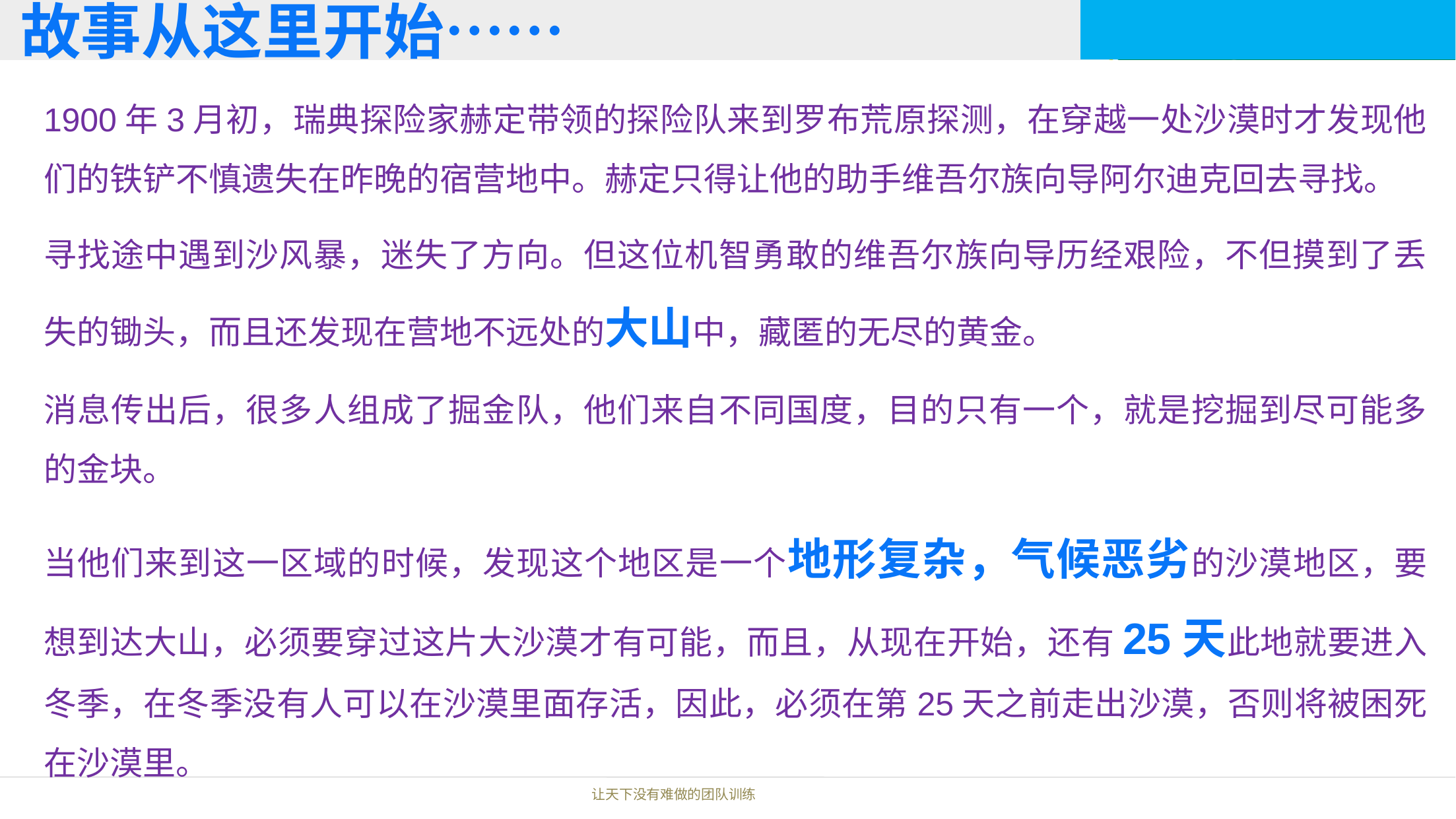

故事从这里开始……
1900年3月初，瑞典探险家赫定带领的探险队来到罗布荒原探测，在穿越一处沙漠时才发现他们的铁铲不慎遗失在昨晚的宿营地中。赫定只得让他的助手维吾尔族向导阿尔迪克回去寻找。
寻找途中遇到沙风暴，迷失了方向。但这位机智勇敢的维吾尔族向导历经艰险，不但摸到了丢失的锄头，而且还发现在营地不远处的大山中，藏匿的无尽的黄金。
消息传出后，很多人组成了掘金队，他们来自不同国度，目的只有一个，就是挖掘到尽可能多的金块。
当他们来到这一区域的时候，发现这个地区是一个地形复杂，气候恶劣的沙漠地区，要想到达大山，必须要穿过这片大沙漠才有可能，而且，从现在开始，还有25天此地就要进入冬季，在冬季没有人可以在沙漠里面存活，因此，必须在第25天之前走出沙漠，否则将被困死在沙漠里。